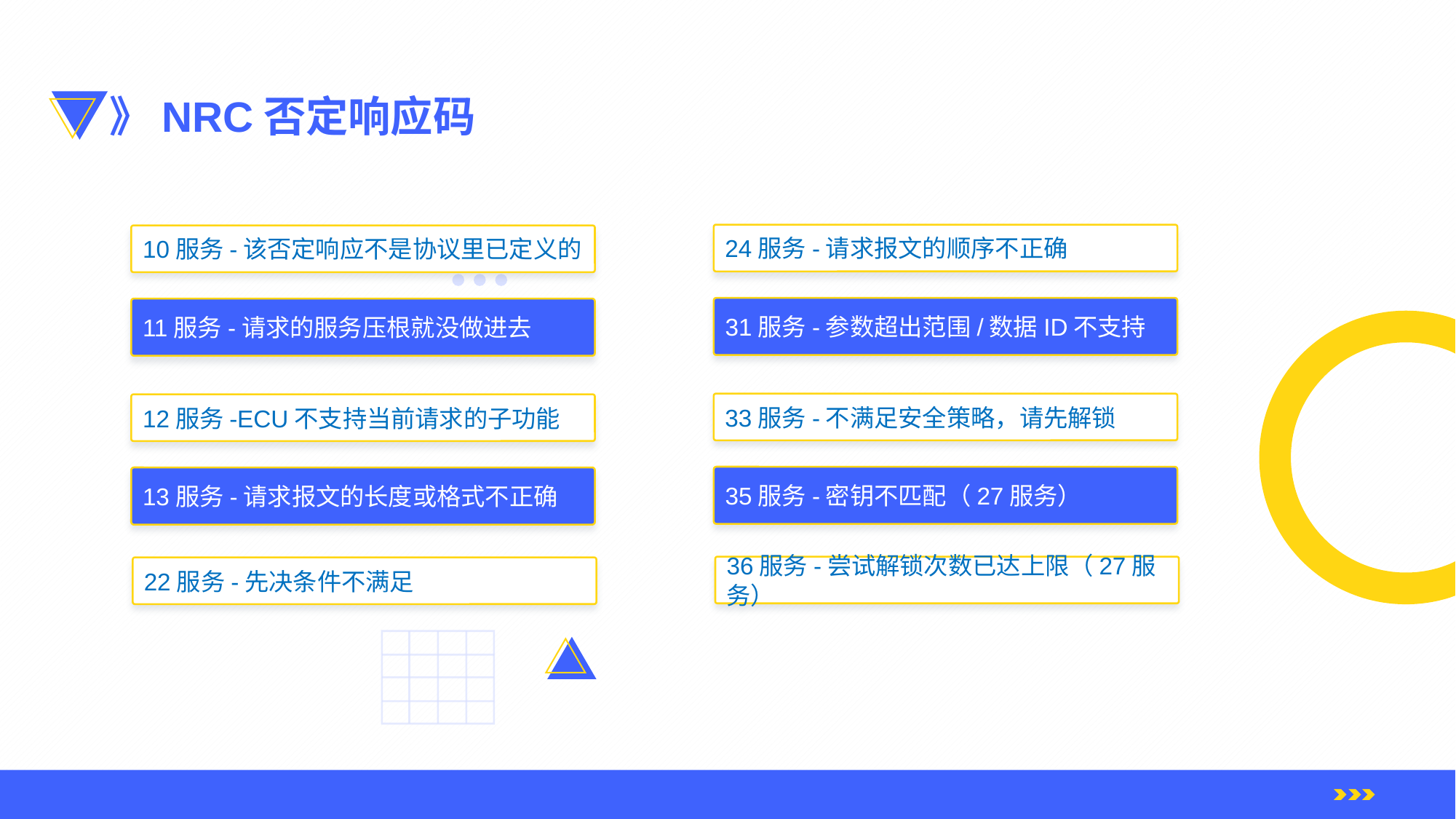

》NRC否定响应码

24服务-请求报文的顺序不正确
10服务-该否定响应不是协议里已定义的

31服务-参数超出范围/数据ID不支持
11服务-请求的服务压根就没做进去

33服务-不满足安全策略，请先解锁
12服务-ECU不支持当前请求的子功能
35服务-密钥不匹配（27服务）
13服务-请求报文的长度或格式不正确
36服务-尝试解锁次数已达上限（27服务）
22服务-先决条件不满足